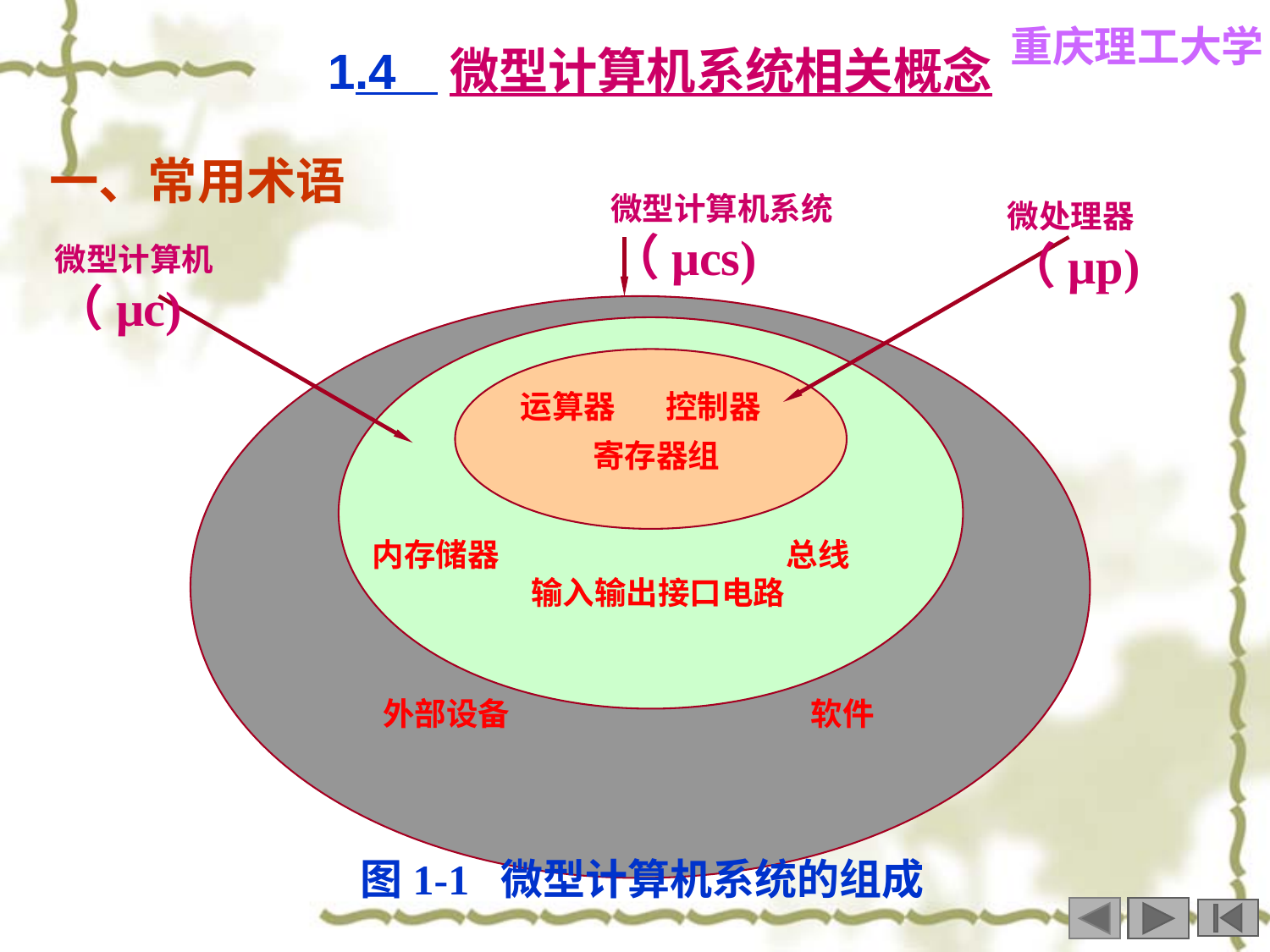

1.4   微型计算机系统相关概念
一、常用术语
微型计算机系统（μcs)

微处理器（μp)

微型计算机（μc)

运算器       控制器
         寄存器组
内存储器                                        总线
                     输入输出接口电路
外部设备                                          软件
图1-1  微型计算机系统的组成